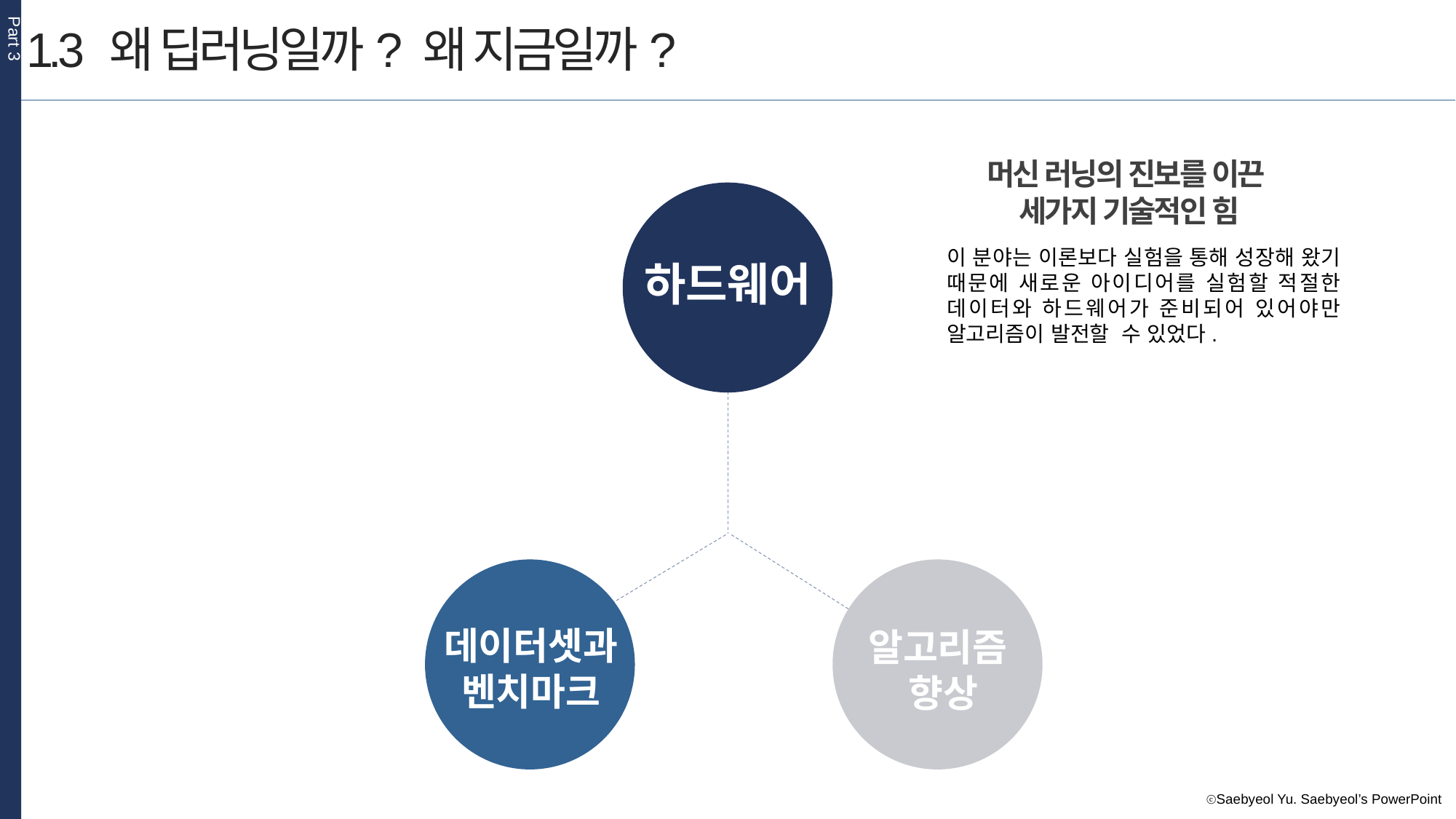

Part 3
1.3 왜 딥러닝일까? 왜 지금일까?
머신 러닝의 진보를 이끈
세가지 기술적인 힘
이 분야는 이론보다 실험을 통해 성장해 왔기 때문에 새로운 아이디어를 실험할 적절한 데이터와 하드웨어가 준비되어 있어야만 알고리즘이 발전할  수 있었다.

하드웨어

데이터셋과
벤치마크
알고리즘
향상